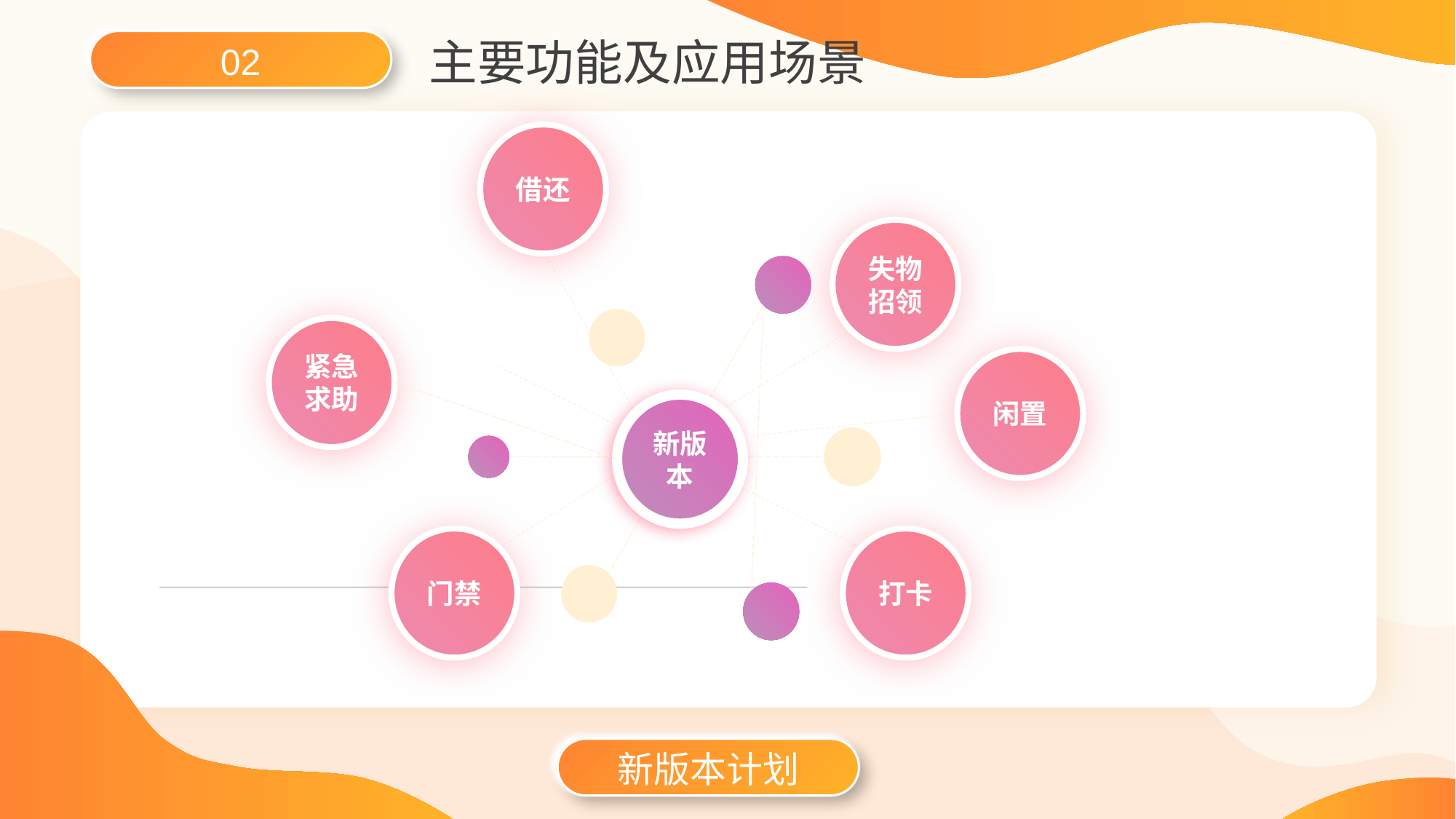

主要功能及应用场景
02
借还
失物招领

新版本

门禁
打卡

紧急求助
闲置

新版本计划